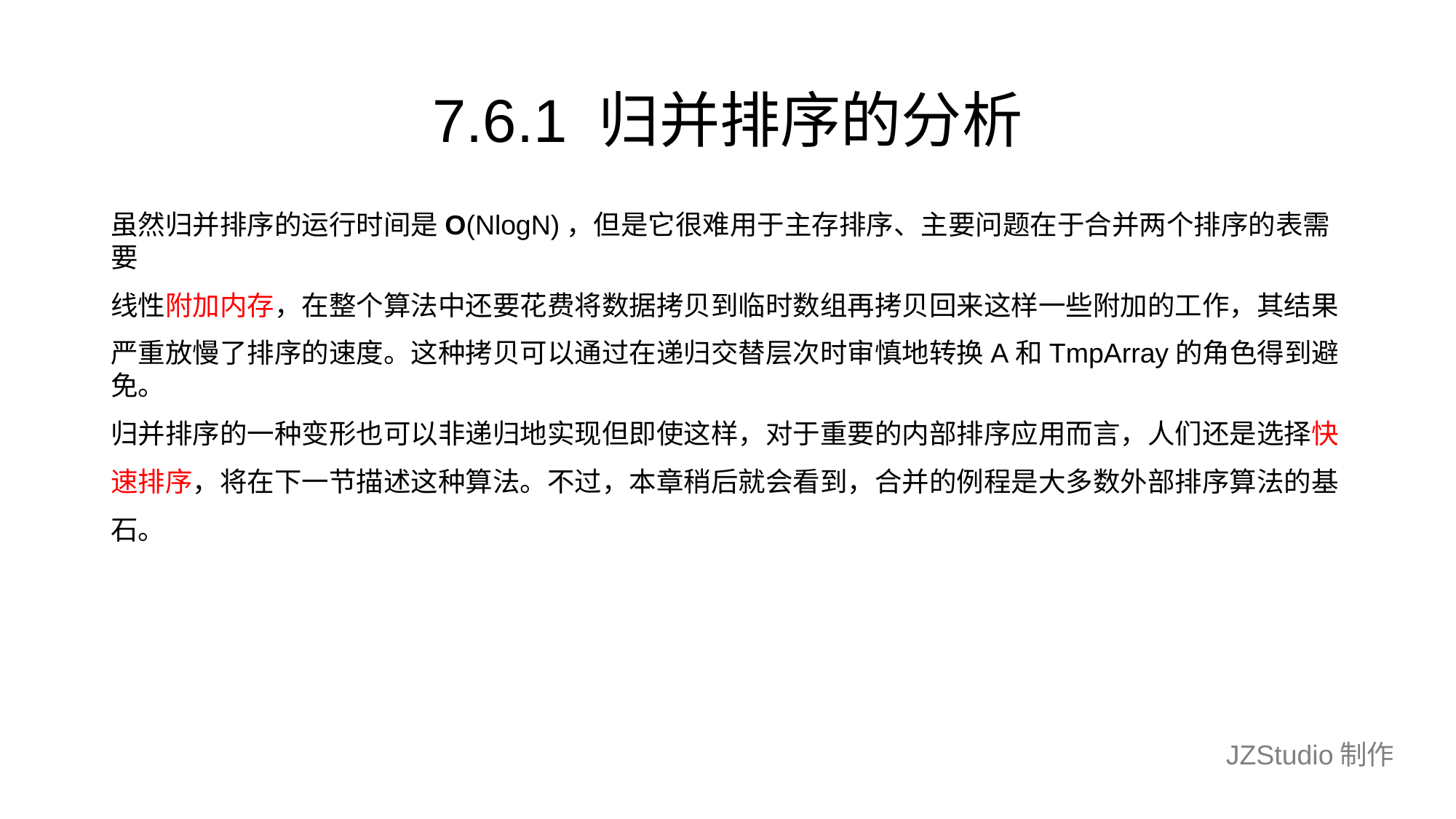

# 7.6.1 归并排序的分析
虽然归并排序的运行时间是O(NlogN)，但是它很难用于主存排序、主要问题在于合并两个排序的表需要
线性附加内存，在整个算法中还要花费将数据拷贝到临时数组再拷贝回来这样一些附加的工作，其结果
严重放慢了排序的速度。这种拷贝可以通过在递归交替层次时审慎地转换A和TmpArray的角色得到避免。
归并排序的一种变形也可以非递归地实现但即使这样，对于重要的内部排序应用而言，人们还是选择快
速排序，将在下一节描述这种算法。不过，本章稍后就会看到，合并的例程是大多数外部排序算法的基
石。